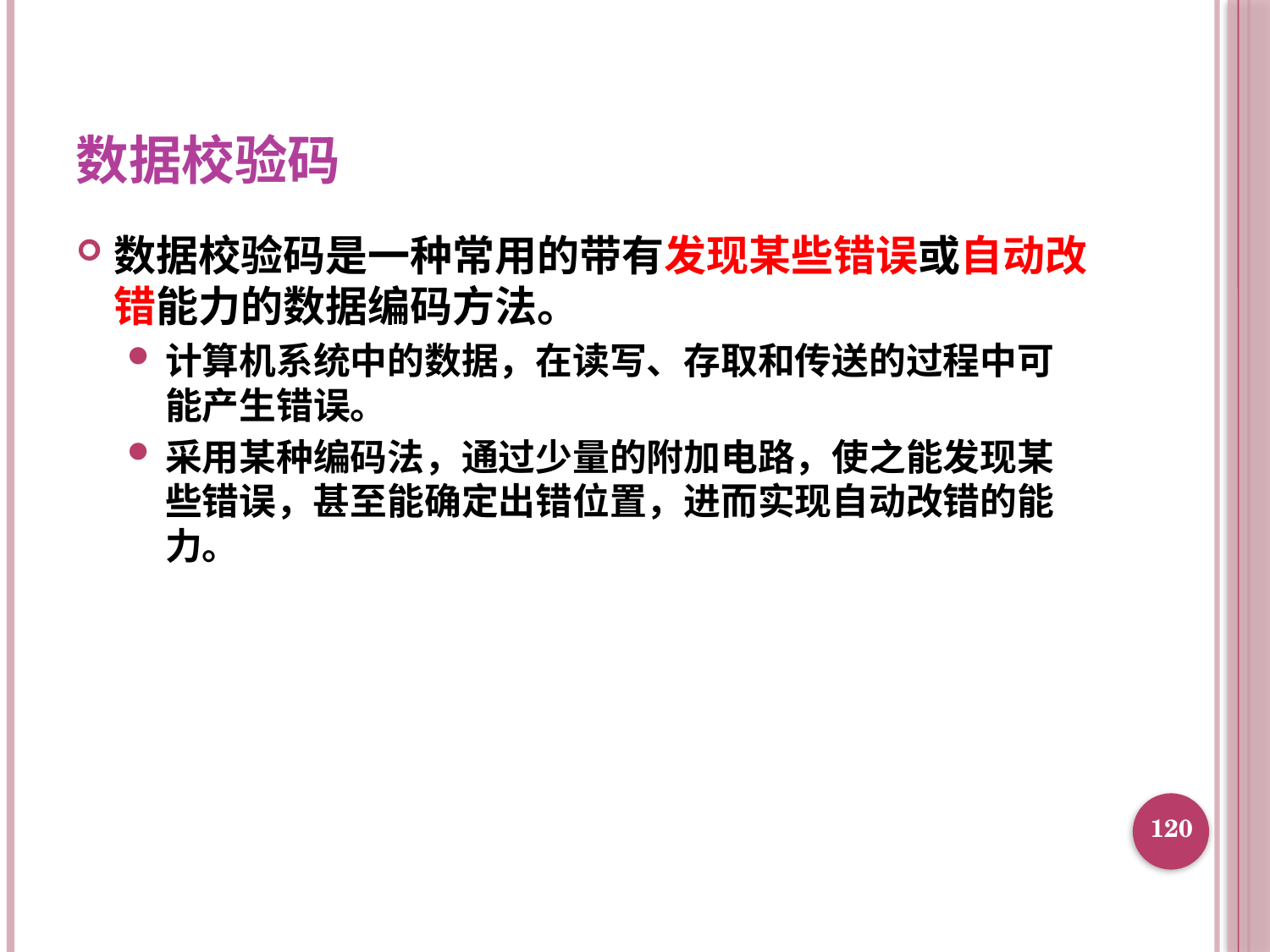

# 数据校验码
数据校验码是一种常用的带有发现某些错误或自动改错能力的数据编码方法。
计算机系统中的数据，在读写、存取和传送的过程中可能产生错误。
采用某种编码法，通过少量的附加电路，使之能发现某些错误，甚至能确定出错位置，进而实现自动改错的能力。
120